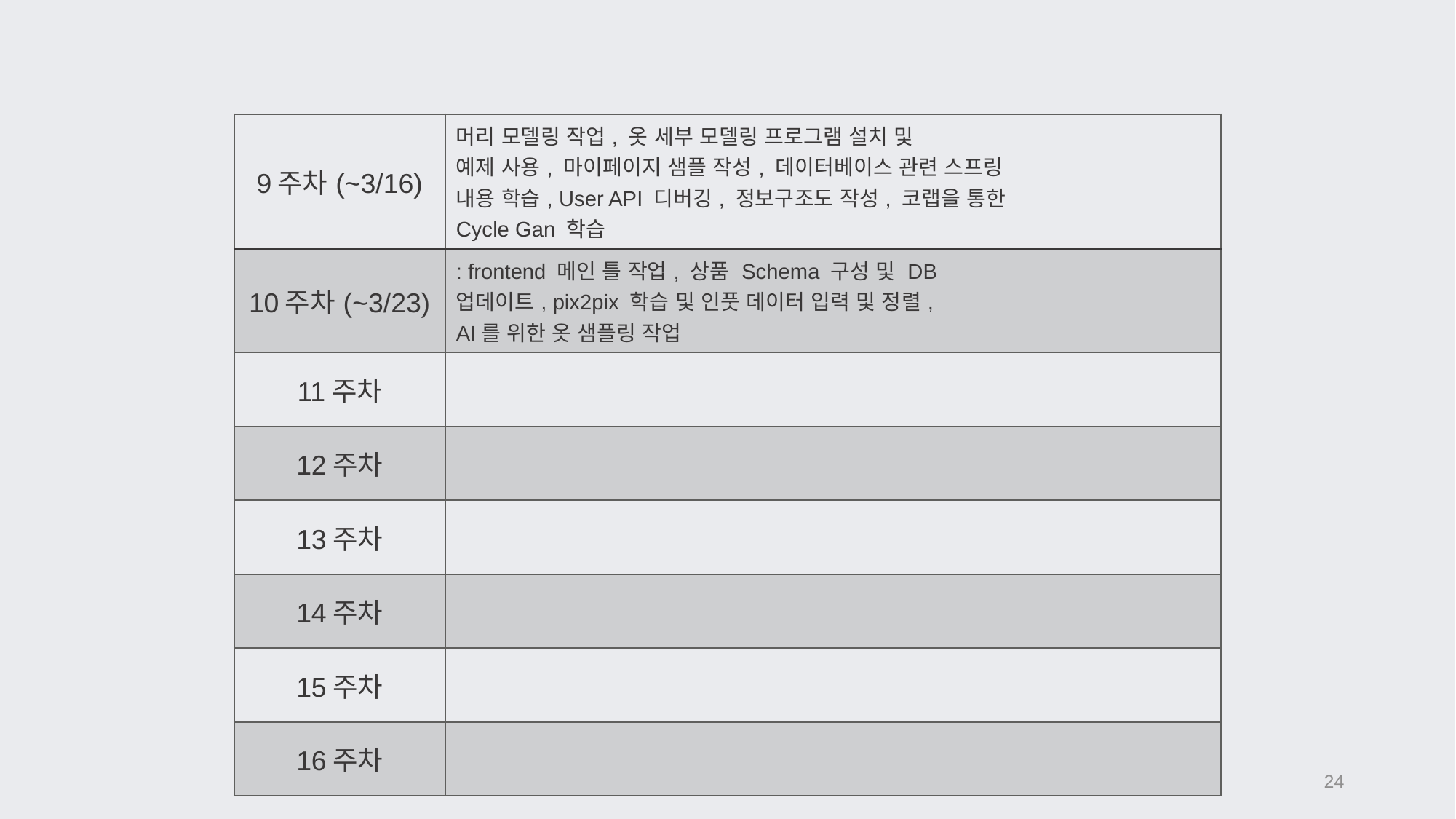

| 9주차(~3/16) | 머리 모델링 작업, 옷 세부 모델링 프로그램 설치 및 예제 사용, 마이페이지 샘플 작성, 데이터베이스 관련 스프링 내용 학습, User API 디버깅, 정보구조도 작성, 코랩을 통한 Cycle Gan 학습 |
| --- | --- |
| 10주차(~3/23) | : frontend 메인 틀 작업, 상품 Schema 구성 및 DB 업데이트, pix2pix 학습 및 인풋 데이터 입력 및 정렬, AI를 위한 옷 샘플링 작업 |
| 11주차 |  |
| 12주차 |  |
| 13주차 |  |
| 14주차 |  |
| 15주차 |  |
| 16주차 |  |
24